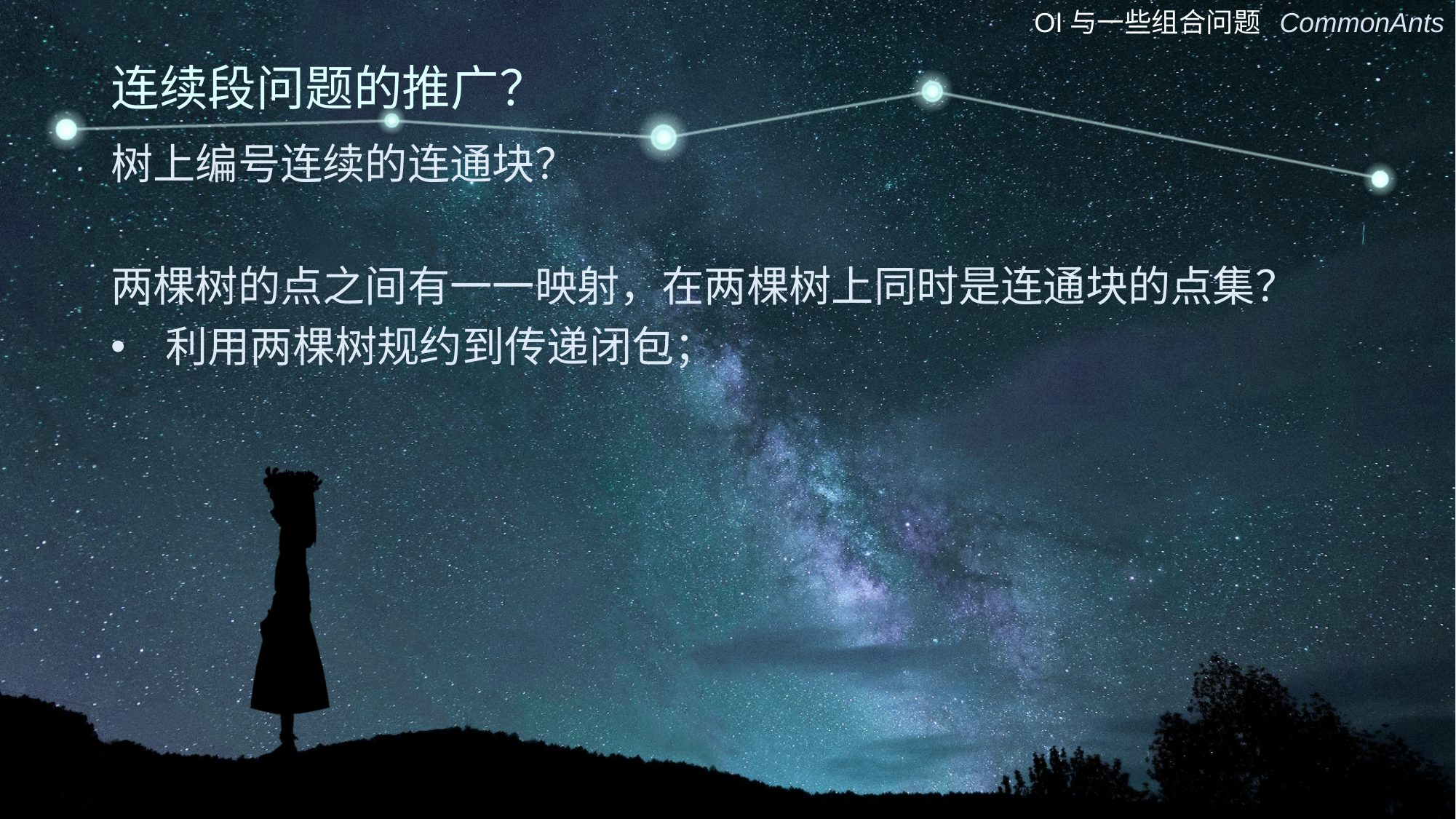

# 连续段问题的推广？
树上编号连续的连通块？

两棵树的点之间有一一映射，在两棵树上同时是连通块的点集？
利用两棵树规约到传递闭包；